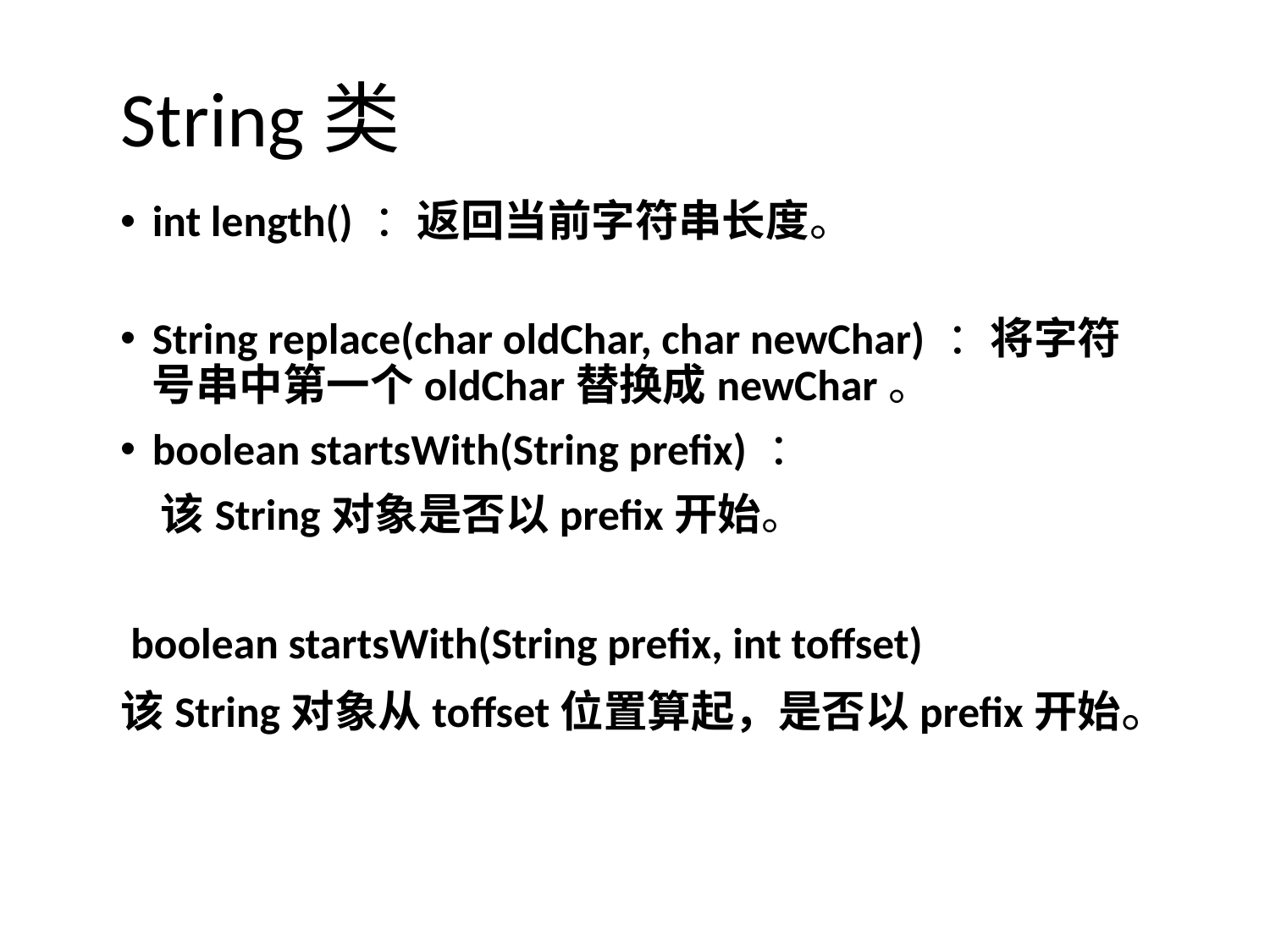

String类
int length() ：返回当前字符串长度。
String replace(char oldChar, char newChar) ：将字符号串中第一个oldChar替换成newChar。
boolean startsWith(String prefix) ：
   该String对象是否以prefix开始。

 boolean startsWith(String prefix, int toffset)
该String对象从toffset位置算起，是否以prefix开始。